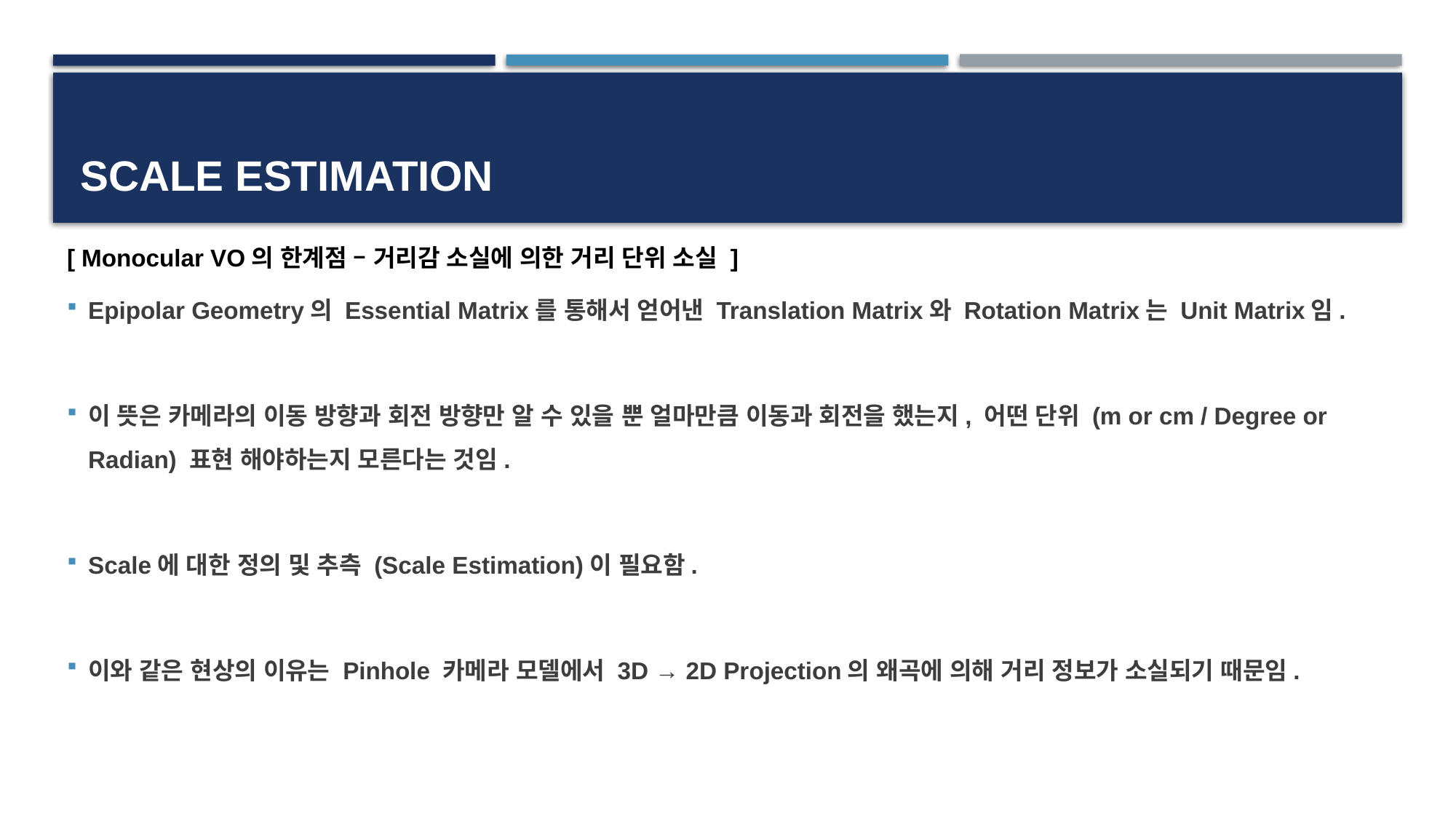

# Scale Estimation
[ Monocular VO의 한계점 – 거리감 소실에 의한 거리 단위 소실 ]
Epipolar Geometry의 Essential Matrix를 통해서 얻어낸 Translation Matrix와 Rotation Matrix는 Unit Matrix임.

이 뜻은 카메라의 이동 방향과 회전 방향만 알 수 있을 뿐 얼마만큼 이동과 회전을 했는지, 어떤 단위 (m or cm / Degree or Radian) 표현 해야하는지 모른다는 것임.

Scale에 대한 정의 및 추측 (Scale Estimation)이 필요함.

이와 같은 현상의 이유는 Pinhole 카메라 모델에서 3D → 2D Projection의 왜곡에 의해 거리 정보가 소실되기 때문임.